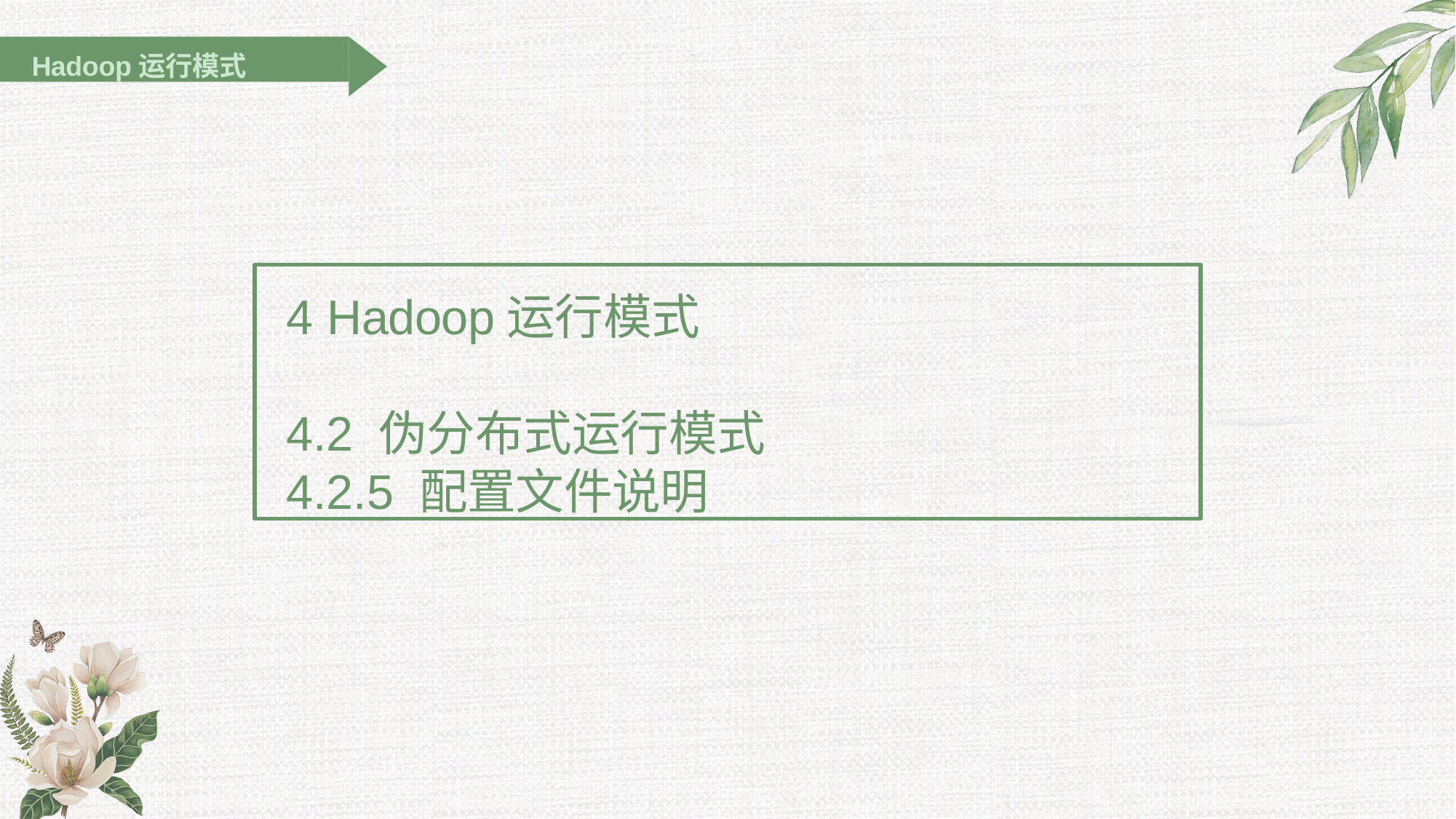

Hadoop运行模式
4 Hadoop运行模式
4.2 伪分布式运行模式
4.2.5 配置文件说明